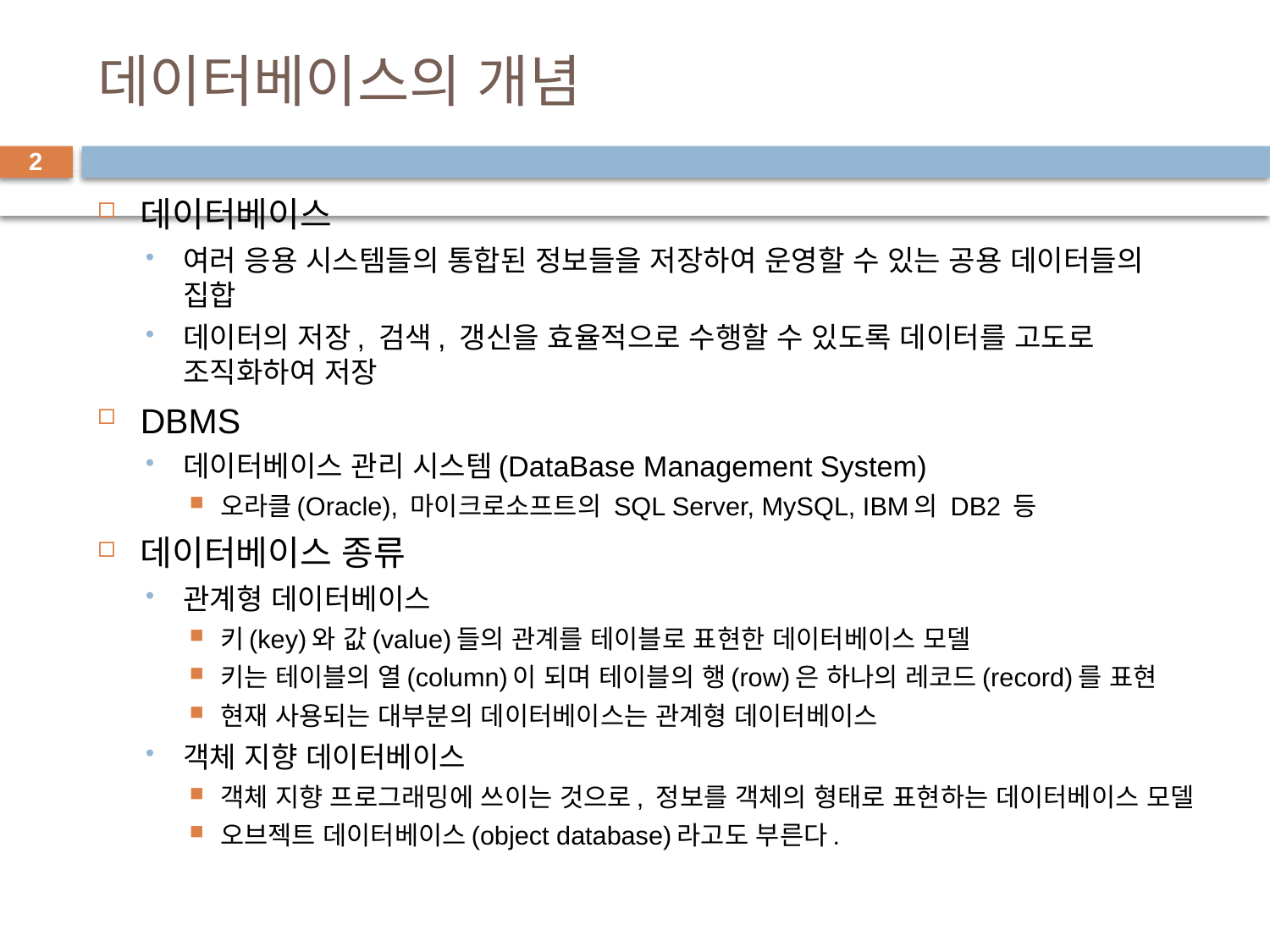

# 데이터베이스의 개념
2
데이터베이스
여러 응용 시스템들의 통합된 정보들을 저장하여 운영할 수 있는 공용 데이터들의 집합
데이터의 저장, 검색, 갱신을 효율적으로 수행할 수 있도록 데이터를 고도로 조직화하여 저장
DBMS
데이터베이스 관리 시스템(DataBase Management System)
오라클(Oracle), 마이크로소프트의 SQL Server, MySQL, IBM의 DB2 등
데이터베이스 종류
관계형 데이터베이스
키(key)와 값(value)들의 관계를 테이블로 표현한 데이터베이스 모델
키는 테이블의 열(column)이 되며 테이블의 행(row)은 하나의 레코드(record)를 표현
현재 사용되는 대부분의 데이터베이스는 관계형 데이터베이스
객체 지향 데이터베이스
객체 지향 프로그래밍에 쓰이는 것으로, 정보를 객체의 형태로 표현하는 데이터베이스 모델
오브젝트 데이터베이스(object database)라고도 부른다.